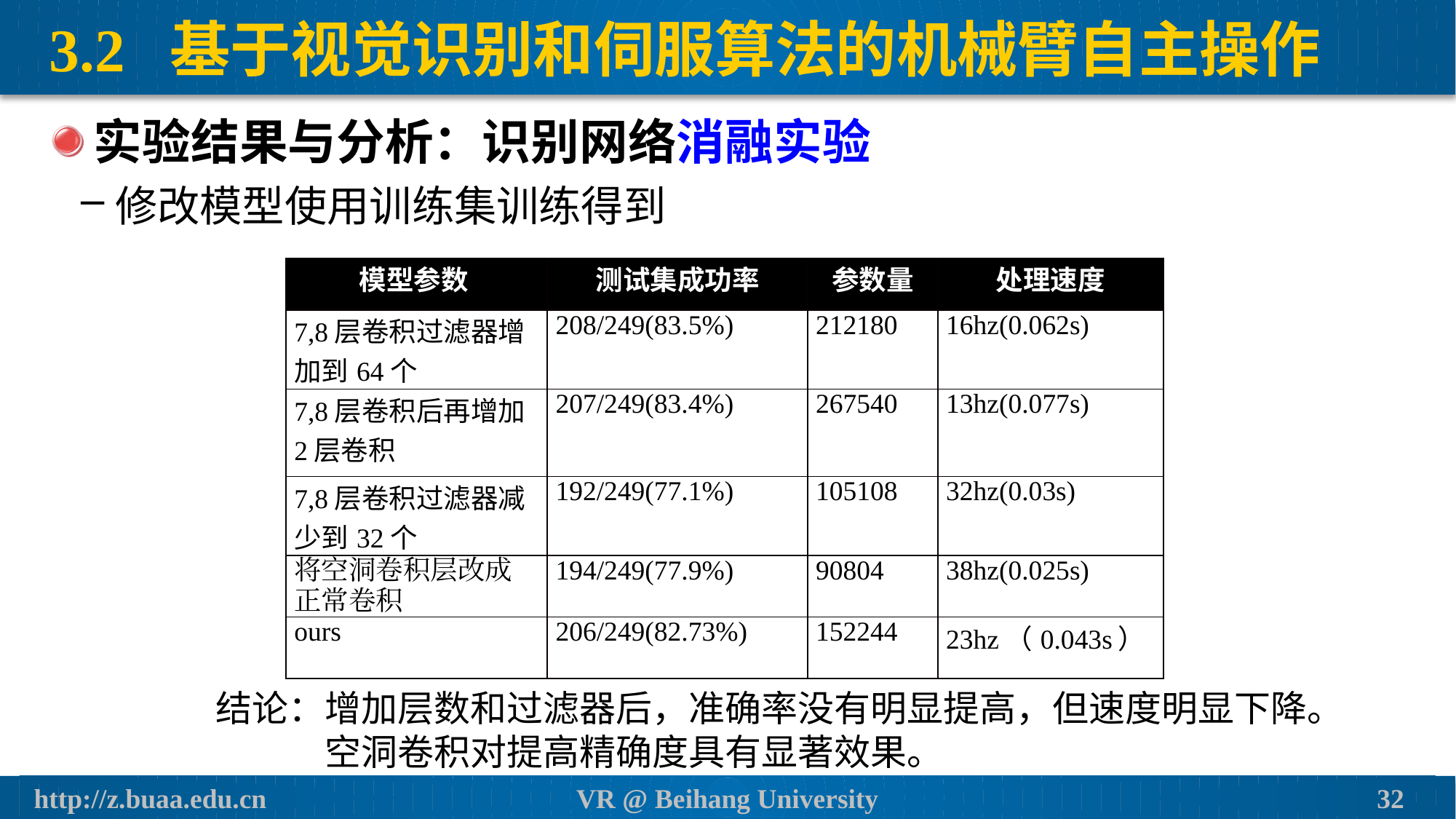

# 3.2  基于视觉识别和伺服算法的机械臂自主操作
实验结果与分析：识别网络消融实验
修改模型使用训练集训练得到
| 模型参数 | 测试集成功率 | 参数量 | 处理速度 |
| --- | --- | --- | --- |
| 7,8层卷积过滤器增加到64个 | 208/249(83.5%) | 212180 | 16hz(0.062s) |
| 7,8层卷积后再增加2层卷积 | 207/249(83.4%) | 267540 | 13hz(0.077s) |
| 7,8层卷积过滤器减少到32个 | 192/249(77.1%) | 105108 | 32hz(0.03s) |
| 将空洞卷积层改成正常卷积 | 194/249(77.9%) | 90804 | 38hz(0.025s) |
| ours | 206/249(82.73%) | 152244 | 23hz（0.043s） |
结论：增加层数和过滤器后，准确率没有明显提高，但速度明显下降。
	空洞卷积对提高精确度具有显著效果。